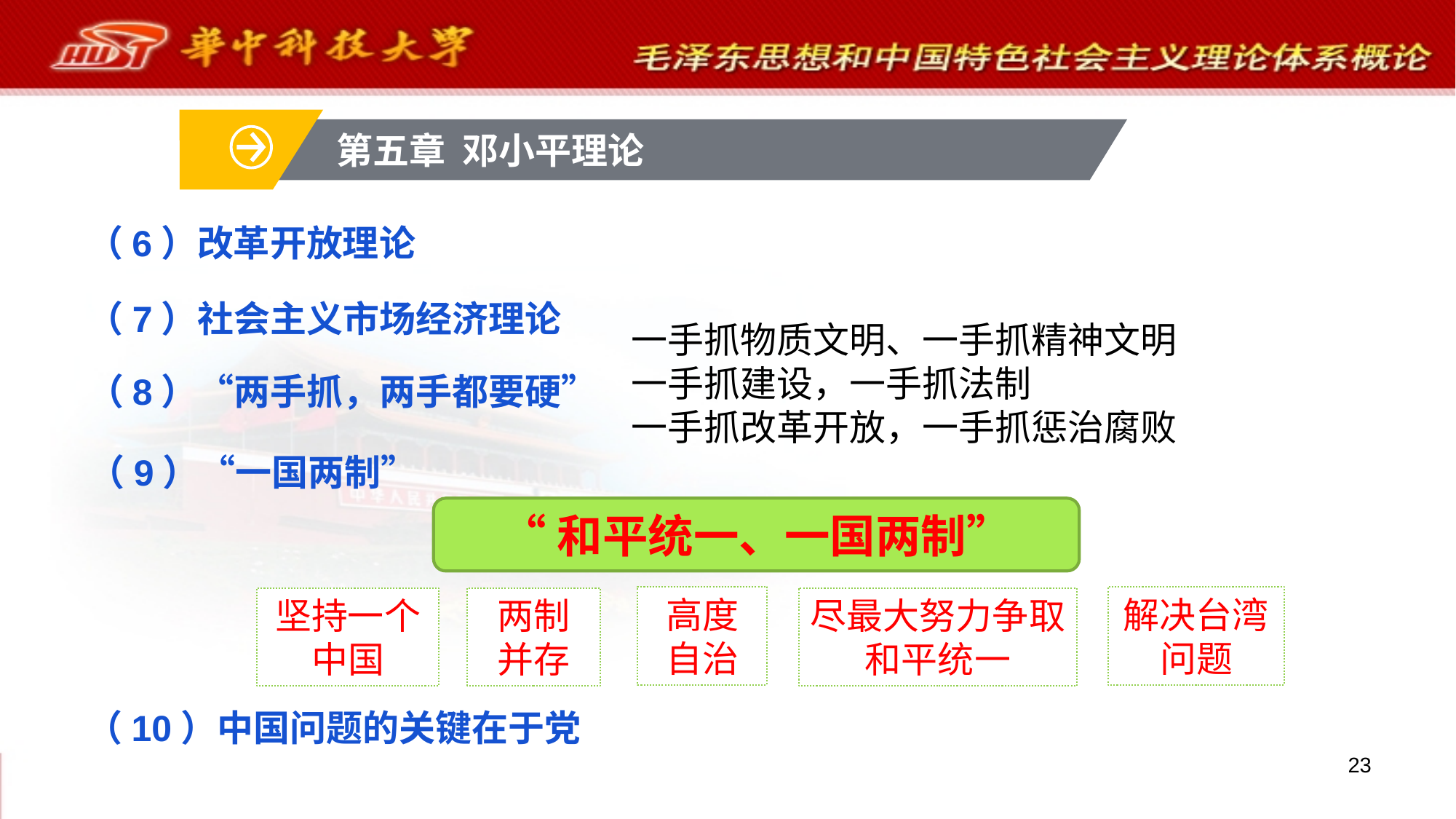

第五章  邓小平理论

（6）改革开放理论
（7）社会主义市场经济理论
一手抓物质文明、一手抓精神文明
一手抓建设，一手抓法制
一手抓改革开放，一手抓惩治腐败
（8）“两手抓，两手都要硬”
（9）“一国两制”
“和平统一、一国两制”
高度自治
解决台湾问题
尽最大努力争取和平统一
两制
并存
坚持一个中国
（10）中国问题的关键在于党
23